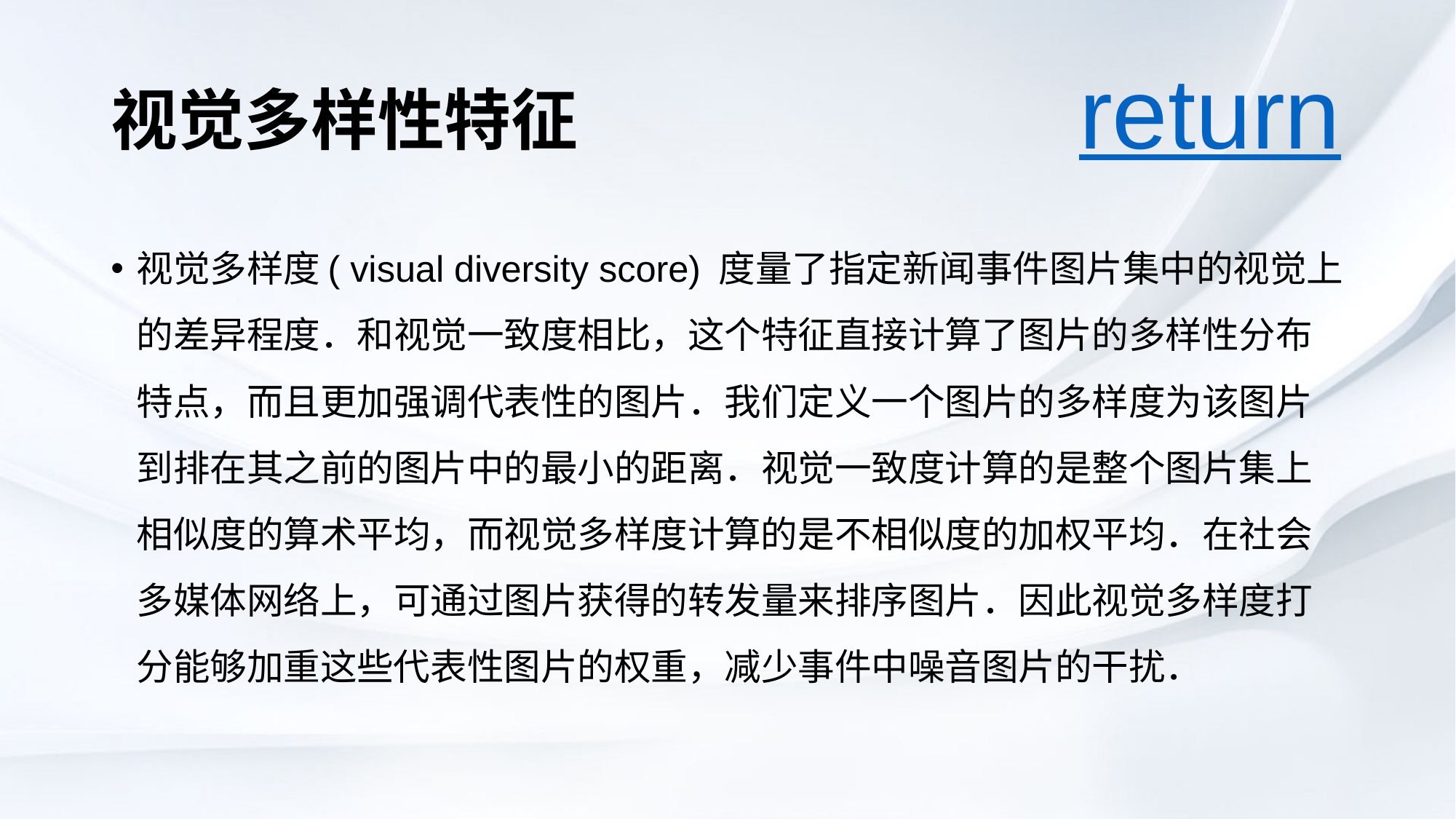

# 视觉多样性特征
return
视觉多样度( visual diversity score) 度量了指定新闻事件图片集中的视觉上的差异程度．和视觉一致度相比，这个特征直接计算了图片的多样性分布特点，而且更加强调代表性的图片．我们定义一个图片的多样度为该图片到排在其之前的图片中的最小的距离．视觉一致度计算的是整个图片集上相似度的算术平均，而视觉多样度计算的是不相似度的加权平均．在社会多媒体网络上，可通过图片获得的转发量来排序图片．因此视觉多样度打分能够加重这些代表性图片的权重，减少事件中噪音图片的干扰．